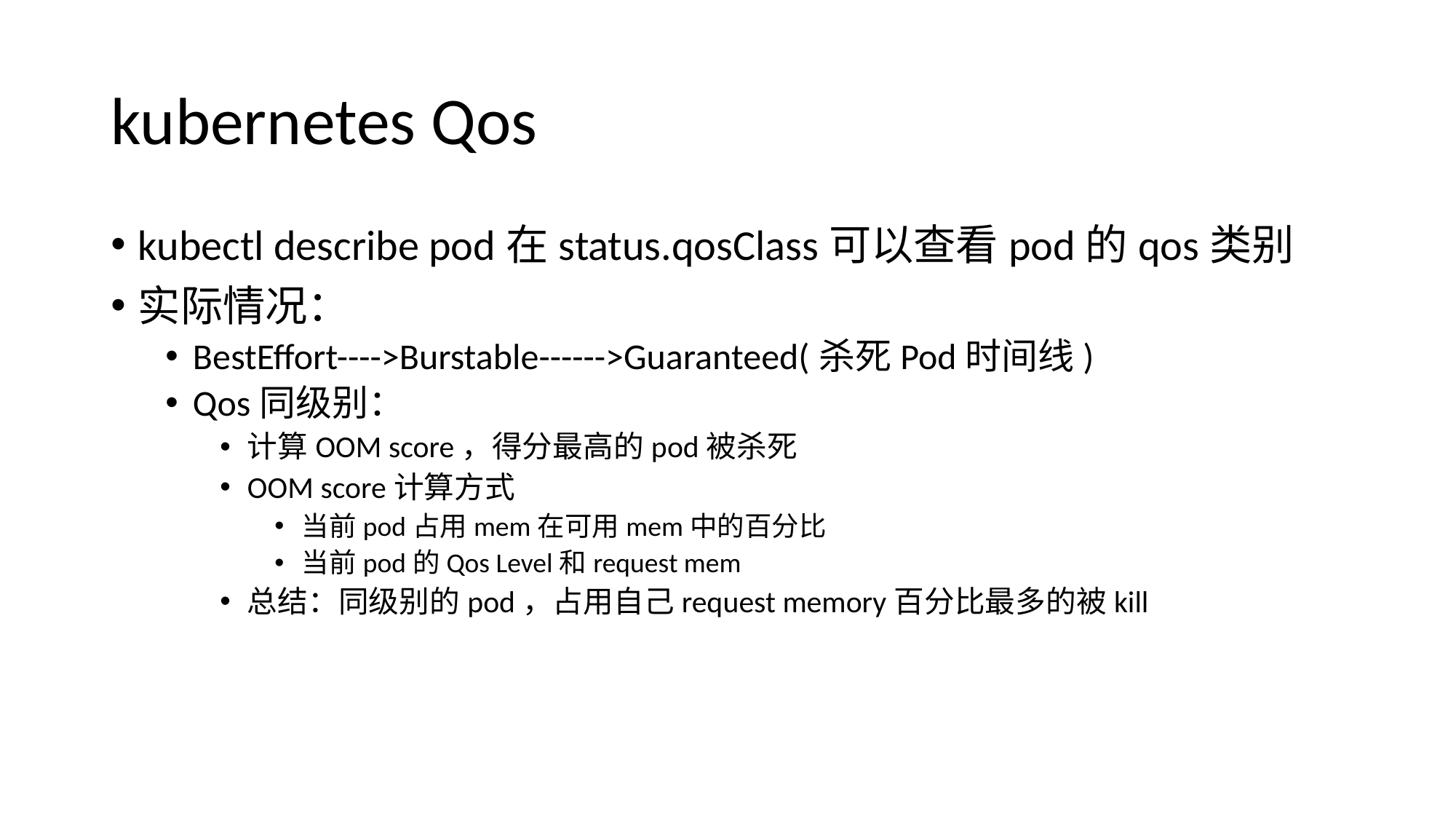

# kubernetes Qos
kubectl describe pod在status.qosClass可以查看pod的qos类别
实际情况：
BestEffort---->Burstable------>Guaranteed(杀死Pod时间线)
Qos同级别：
计算OOM score，得分最高的pod被杀死
OOM score计算方式
当前pod占用mem在可用mem中的百分比
当前pod的Qos Level和request mem
总结：同级别的pod，占用自己request memory百分比最多的被kill